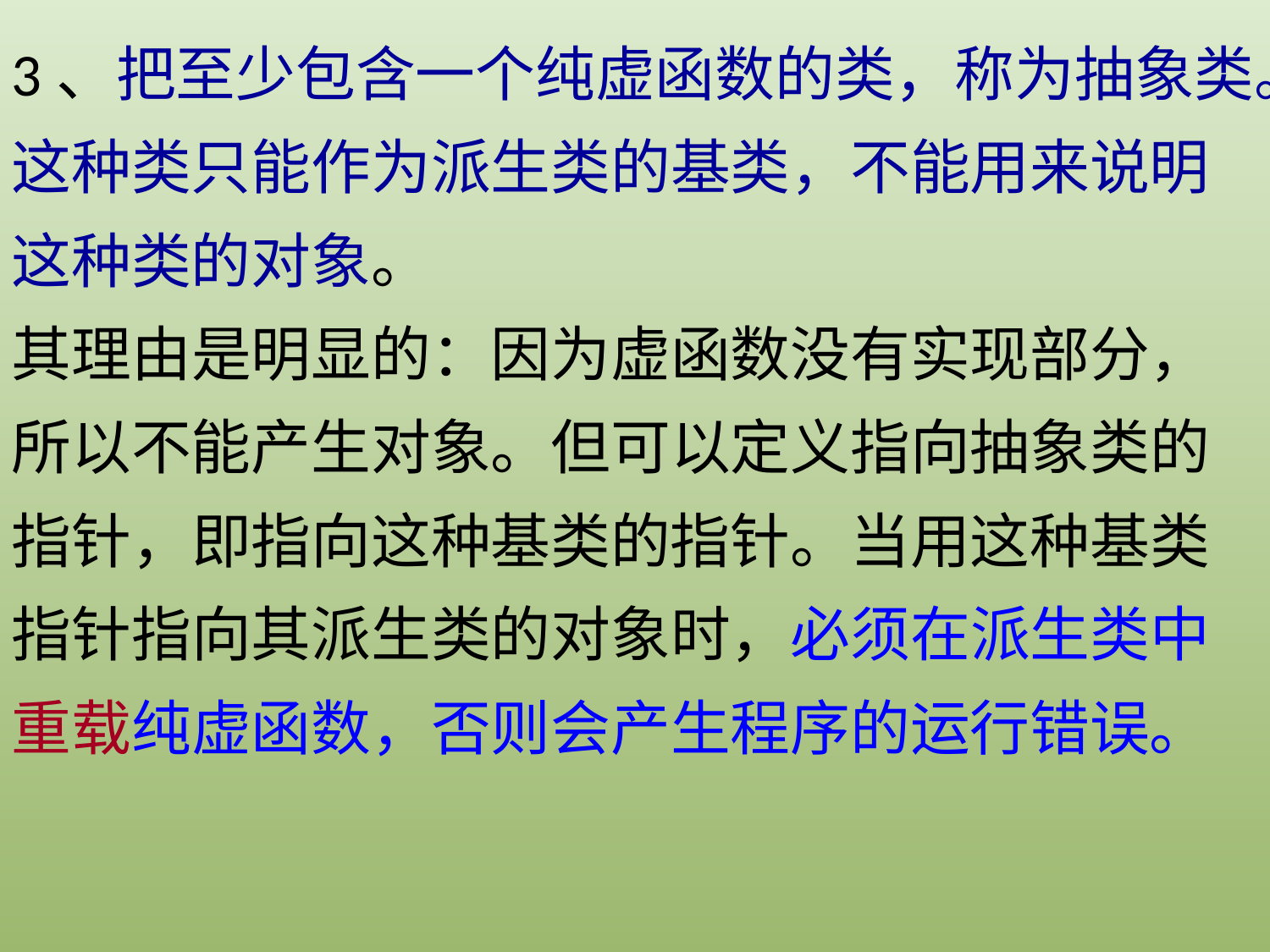

3、把至少包含一个纯虚函数的类，称为抽象类。这种类只能作为派生类的基类，不能用来说明这种类的对象。
其理由是明显的：因为虚函数没有实现部分，所以不能产生对象。但可以定义指向抽象类的指针，即指向这种基类的指针。当用这种基类指针指向其派生类的对象时，必须在派生类中重载纯虚函数，否则会产生程序的运行错误。
801